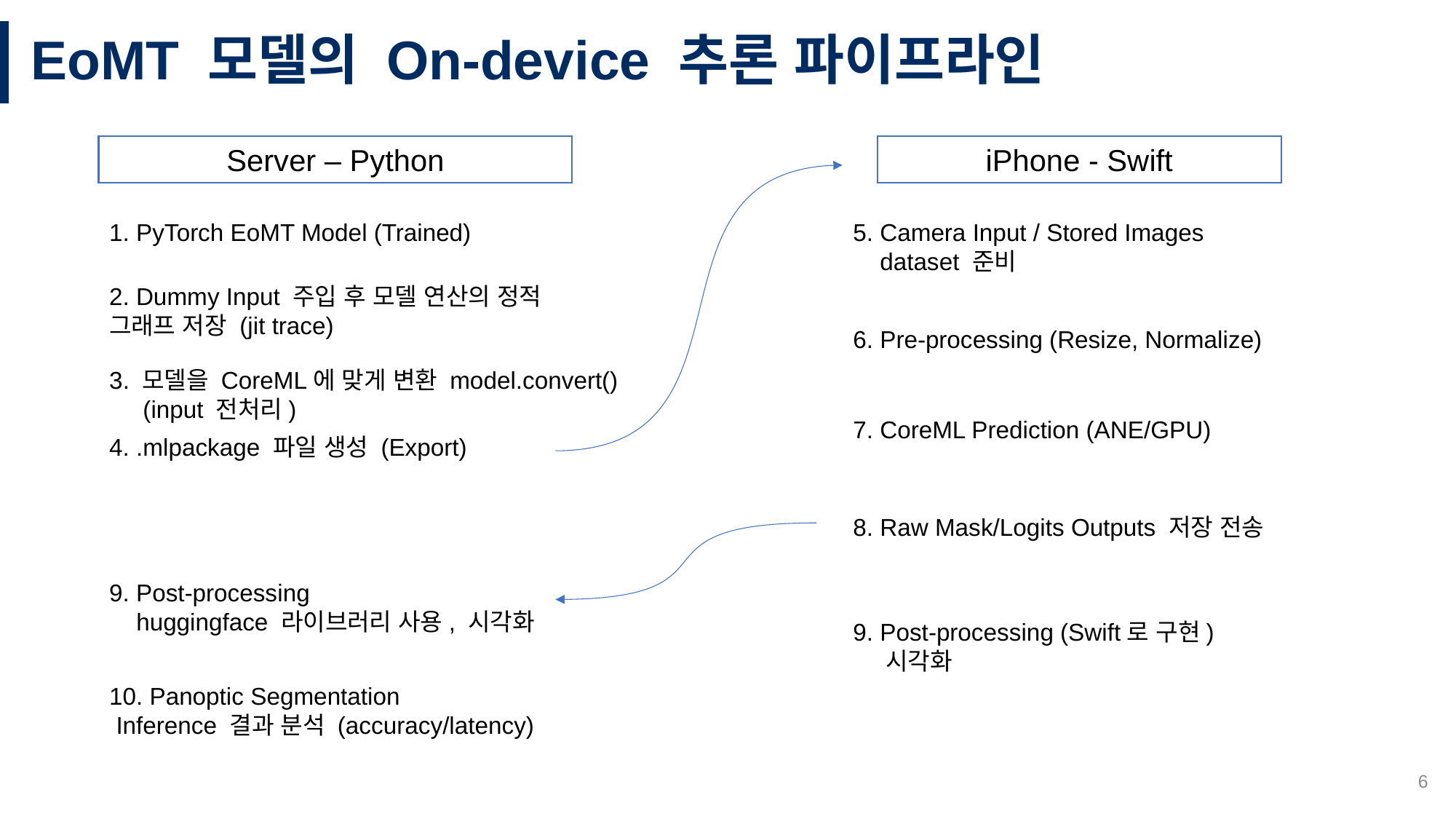

# EoMT 모델의 On-device 추론 파이프라인
Server – Python
iPhone - Swift
1. PyTorch EoMT Model (Trained)
5. Camera Input / Stored Images
    dataset 준비
2. Dummy Input 주입 후 모델 연산의 정적 그래프 저장 (jit trace)
6. Pre-processing (Resize, Normalize)
3. 모델을 CoreML에 맞게 변환 model.convert()
     (input 전처리)
7. CoreML Prediction (ANE/GPU)
4. .mlpackage 파일 생성 (Export)
8. Raw Mask/Logits Outputs 저장 전송
9. Post-processing
    huggingface 라이브러리 사용, 시각화
9. Post-processing (Swift로 구현)
    시각화
10. Panoptic Segmentation
 Inference 결과 분석 (accuracy/latency)
6